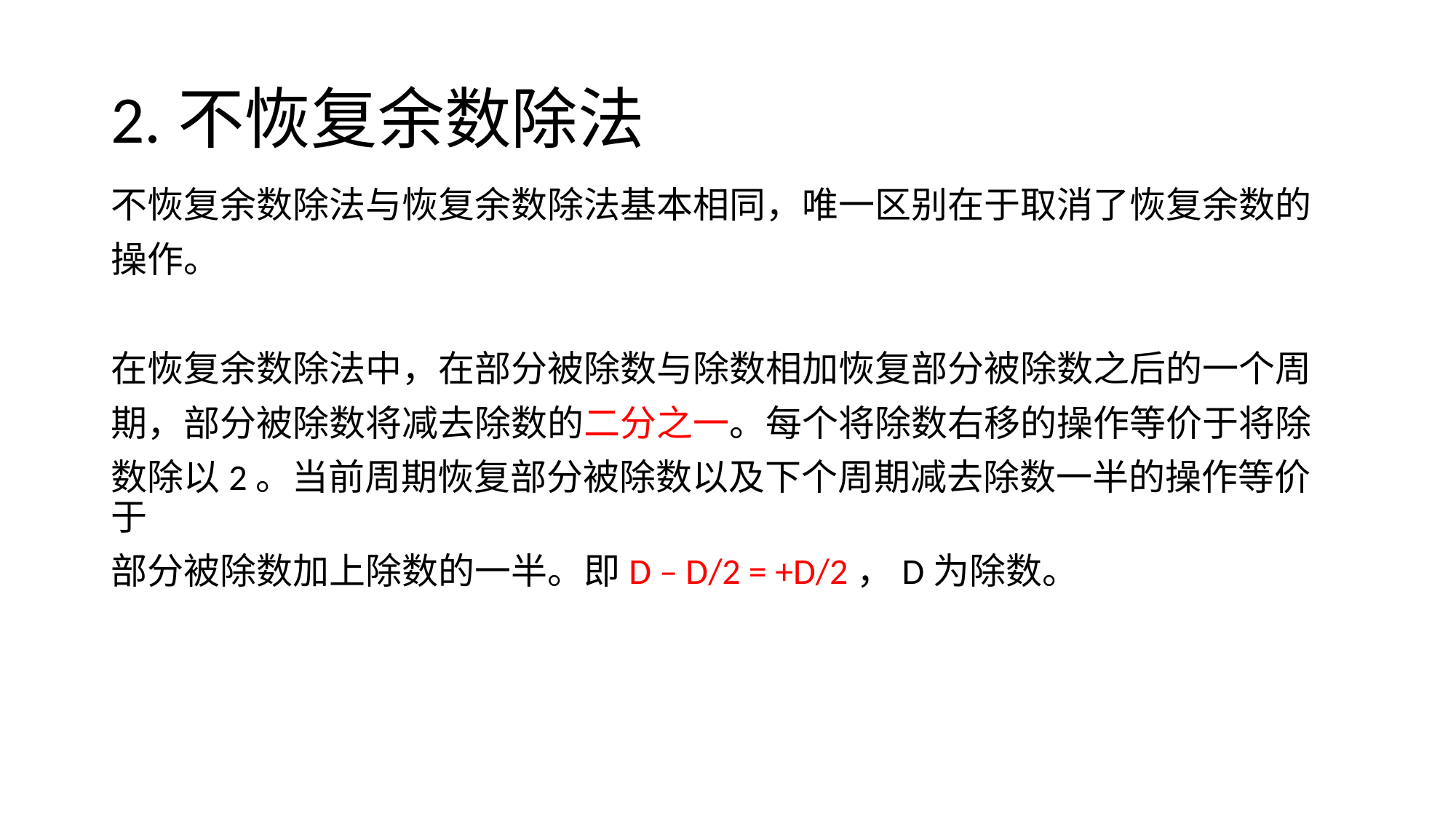

# 2.不恢复余数除法
不恢复余数除法与恢复余数除法基本相同，唯一区别在于取消了恢复余数的
操作。

在恢复余数除法中，在部分被除数与除数相加恢复部分被除数之后的一个周
期，部分被除数将减去除数的二分之一。每个将除数右移的操作等价于将除
数除以2。当前周期恢复部分被除数以及下个周期减去除数一半的操作等价于
部分被除数加上除数的一半。即D – D/2 = +D/2，D为除数。